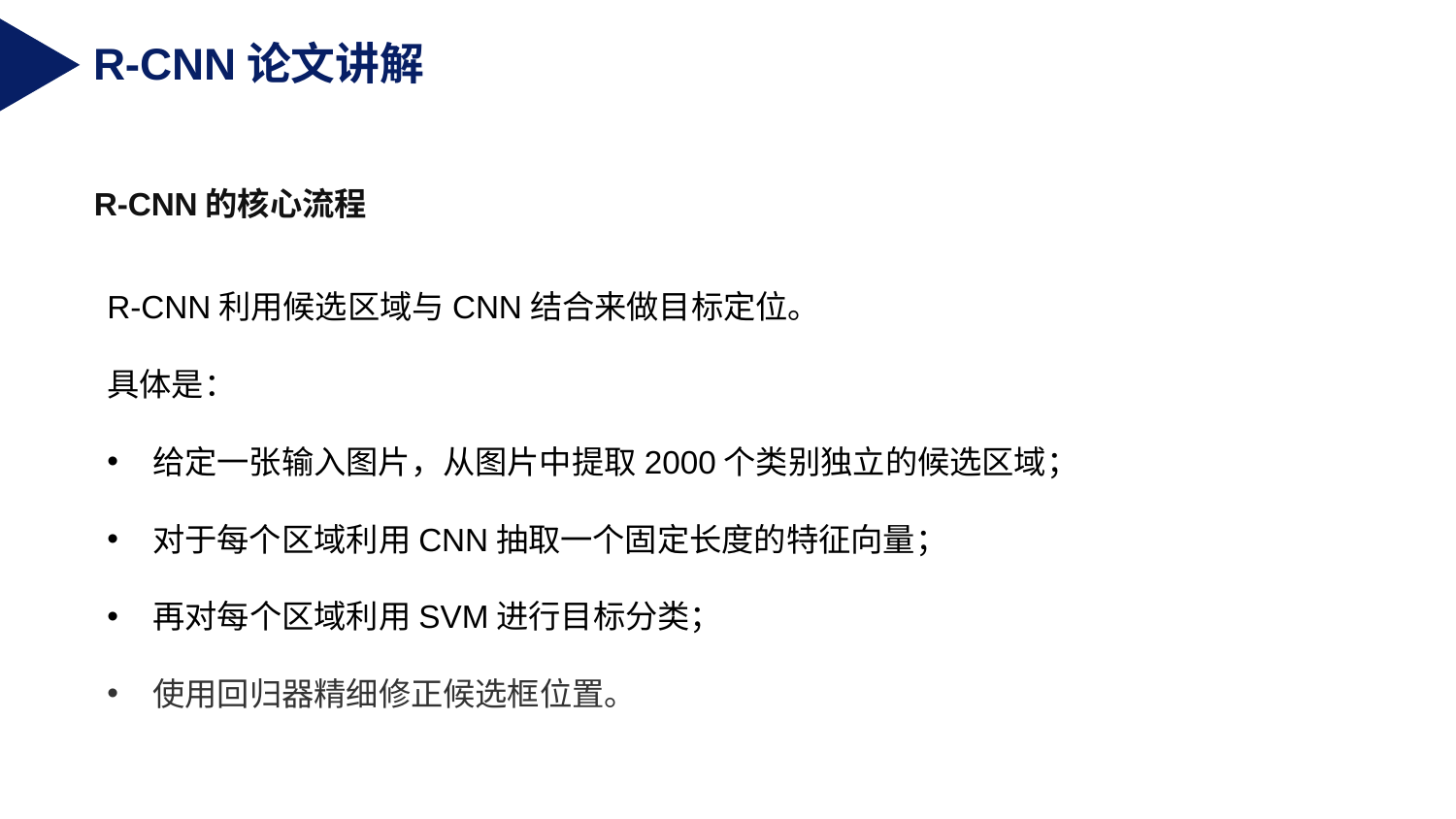

R-CNN论文讲解
R-CNN的核心流程
R-CNN利用候选区域与CNN结合来做目标定位。
具体是：
给定一张输入图片，从图片中提取2000个类别独立的候选区域；
对于每个区域利用CNN抽取一个固定长度的特征向量；
再对每个区域利用SVM进行目标分类；
使用回归器精细修正候选框位置。